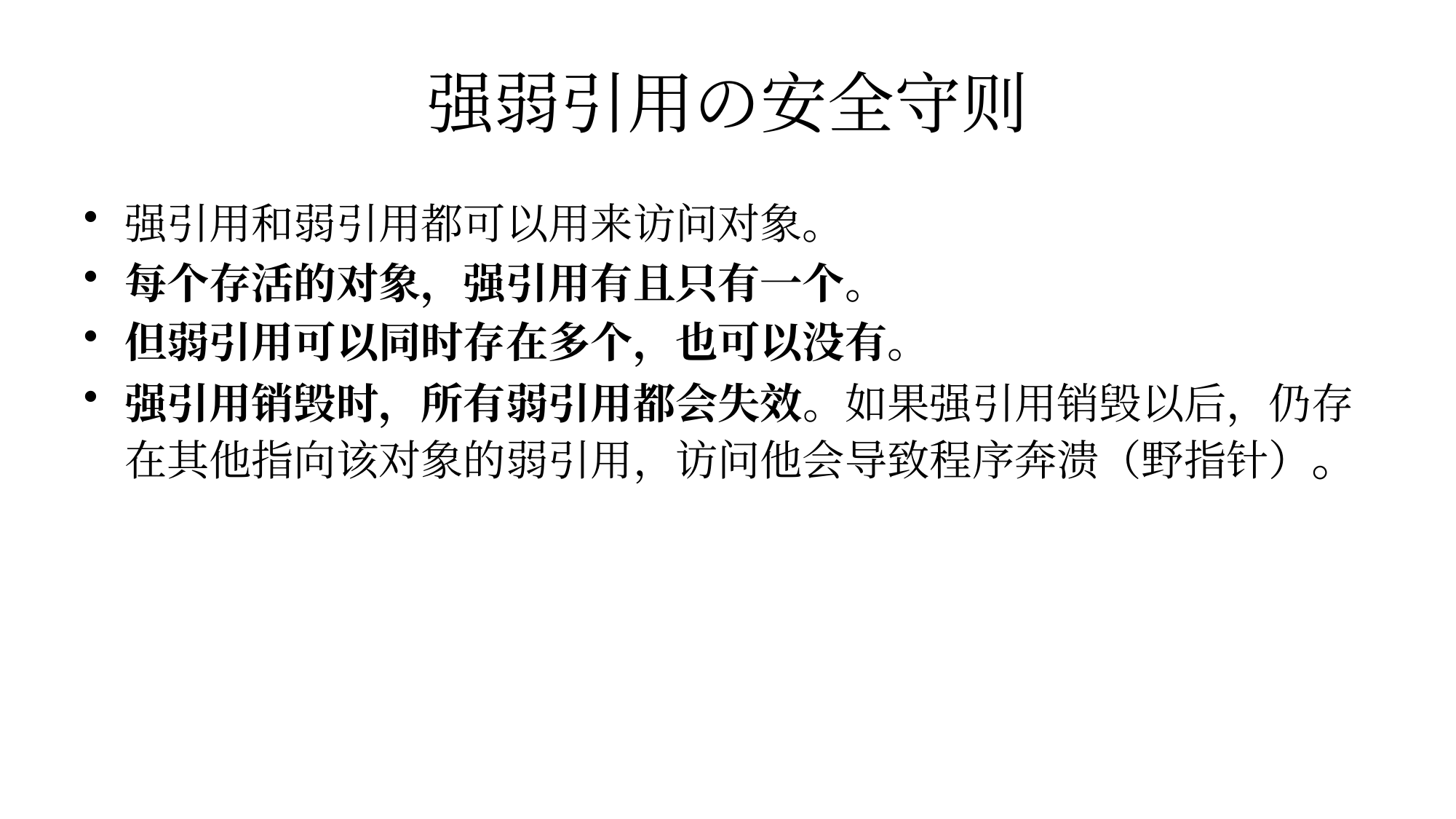

# 强弱引用の安全守则
强引用和弱引用都可以用来访问对象。
每个存活的对象，强引用有且只有一个。
但弱引用可以同时存在多个，也可以没有。
强引用销毁时，所有弱引用都会失效。如果强引用销毁以后，仍存在其他指向该对象的弱引用，访问他会导致程序奔溃（野指针）。